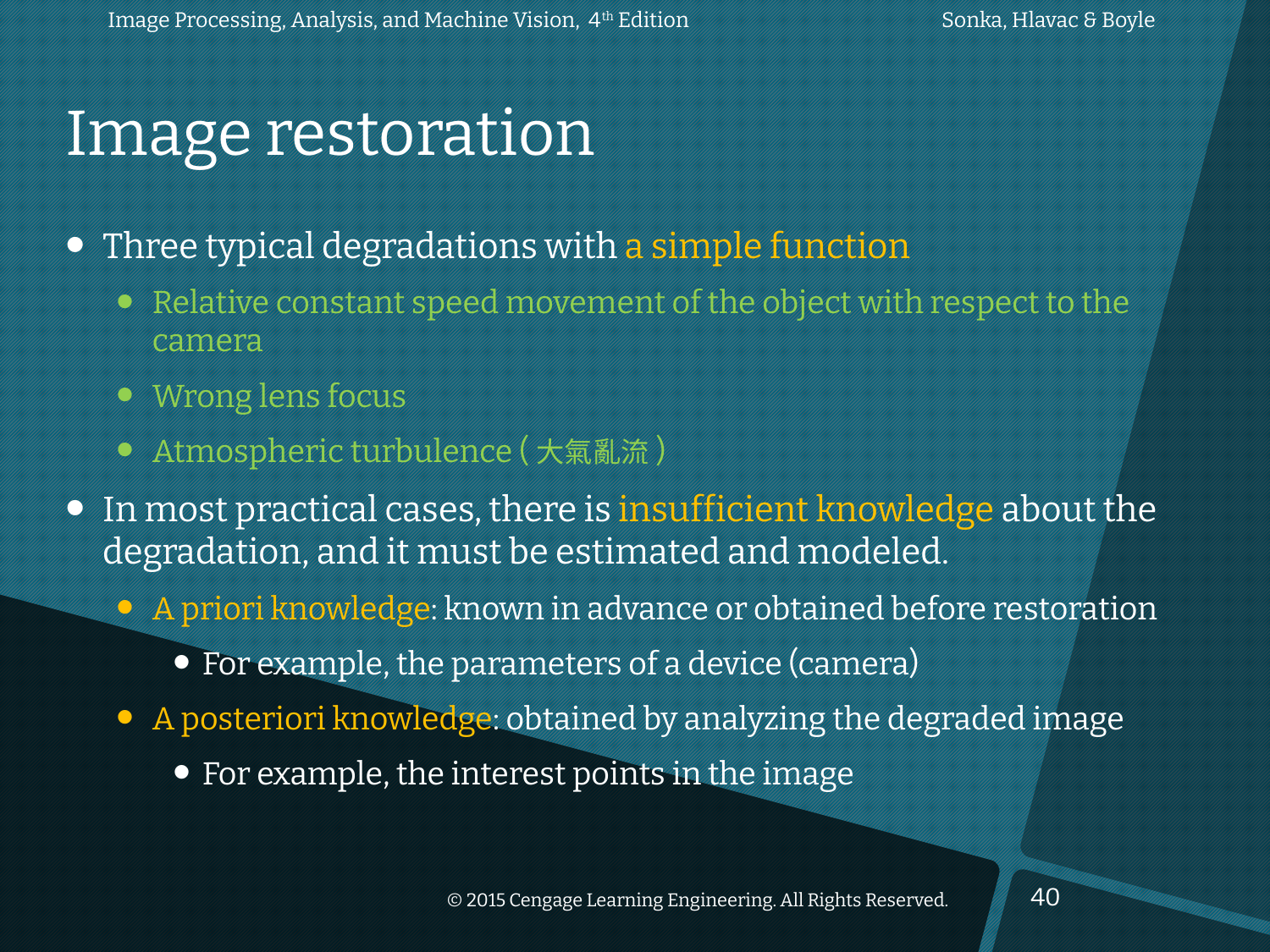

Image Processing, Analysis, and Machine Vision,  4th Edition		                 Sonka, Hlavac & Boyle
# Image restoration
Three typical degradations with a simple function
Relative constant speed movement of the object with respect to the camera
Wrong lens focus
Atmospheric turbulence (大氣亂流)
In most practical cases, there is insufficient knowledge about the degradation, and it must be estimated and modeled.
A priori knowledge: known in advance or obtained before restoration
For example, the parameters of a device (camera)
A posteriori knowledge: obtained by analyzing the degraded image
For example, the interest points in the image
40
© 2015 Cengage Learning Engineering. All Rights Reserved.